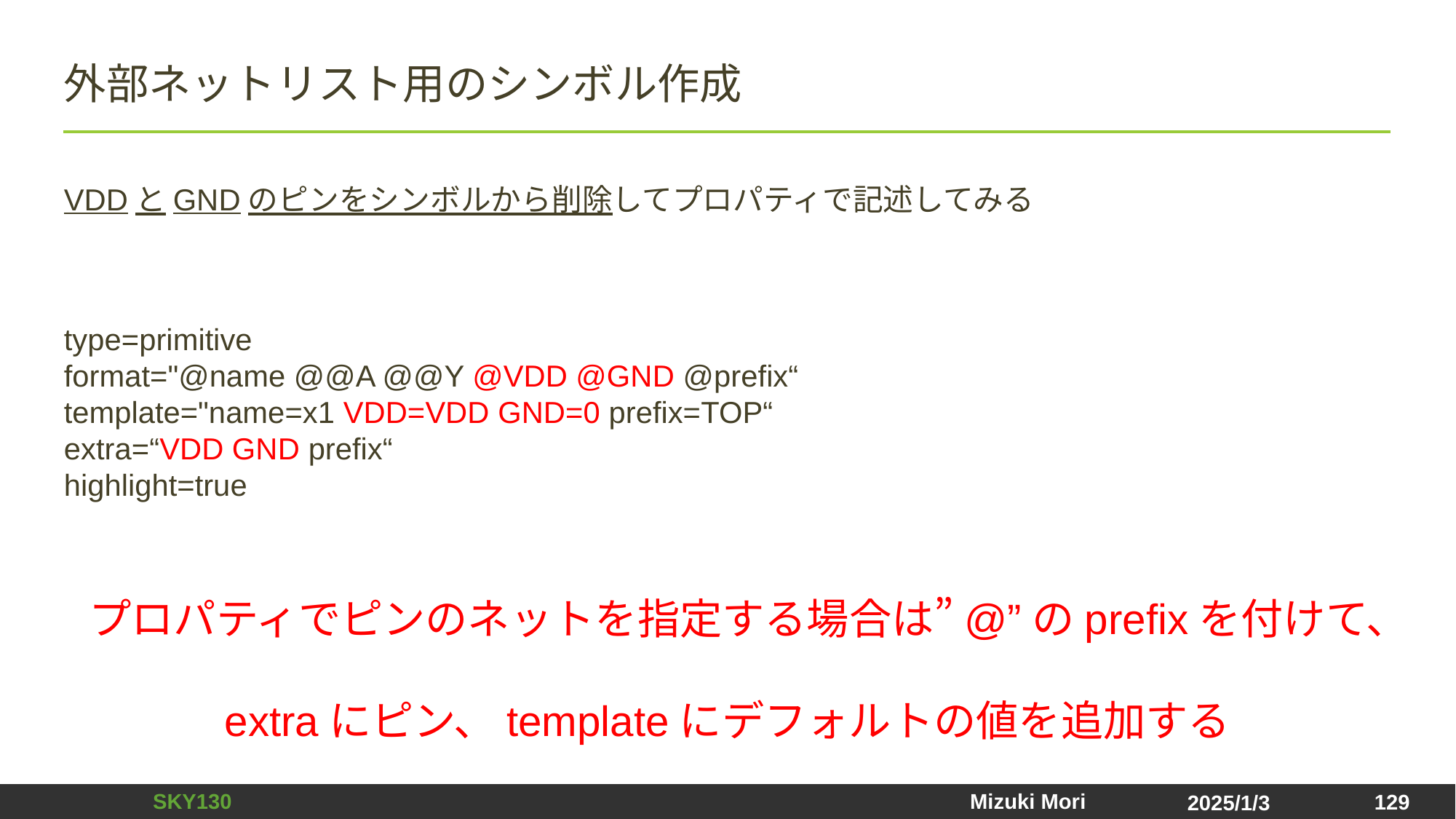

# 外部ネットリスト用のシンボル作成
VDDとGNDのピンをシンボルから削除してプロパティで記述してみる

type=primitive
format="@name @@A @@Y @VDD @GND @prefix“
template="name=x1 VDD=VDD GND=0 prefix=TOP“
extra=“VDD GND prefix“
highlight=true
プロパティでピンのネットを指定する場合は”@”のprefixを付けて、
extraにピン、templateにデフォルトの値を追加する
129
2025/1/3